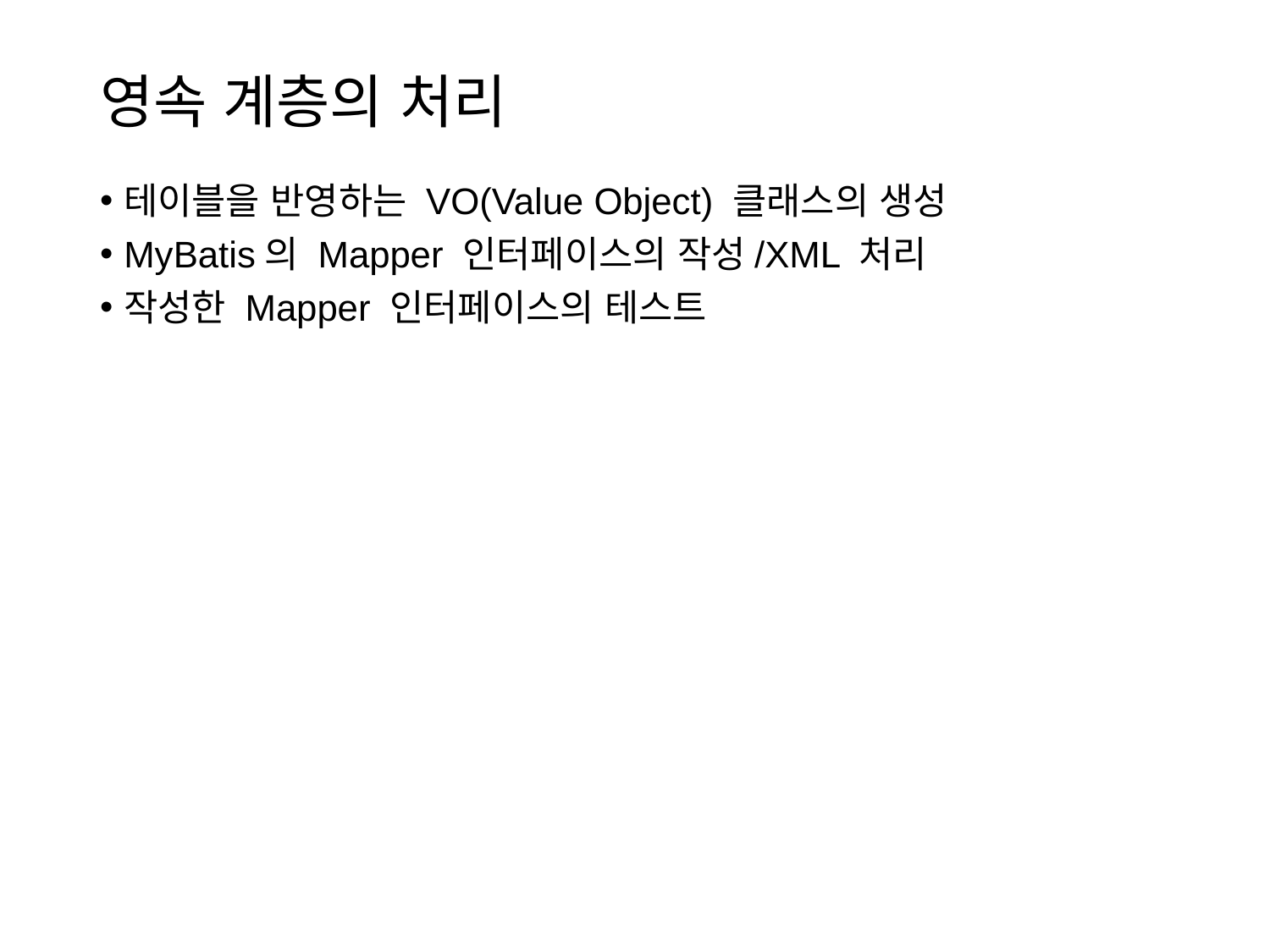

# 영속 계층의 처리
테이블을 반영하는 VO(Value Object) 클래스의 생성
MyBatis의 Mapper 인터페이스의 작성/XML 처리
작성한 Mapper 인터페이스의 테스트